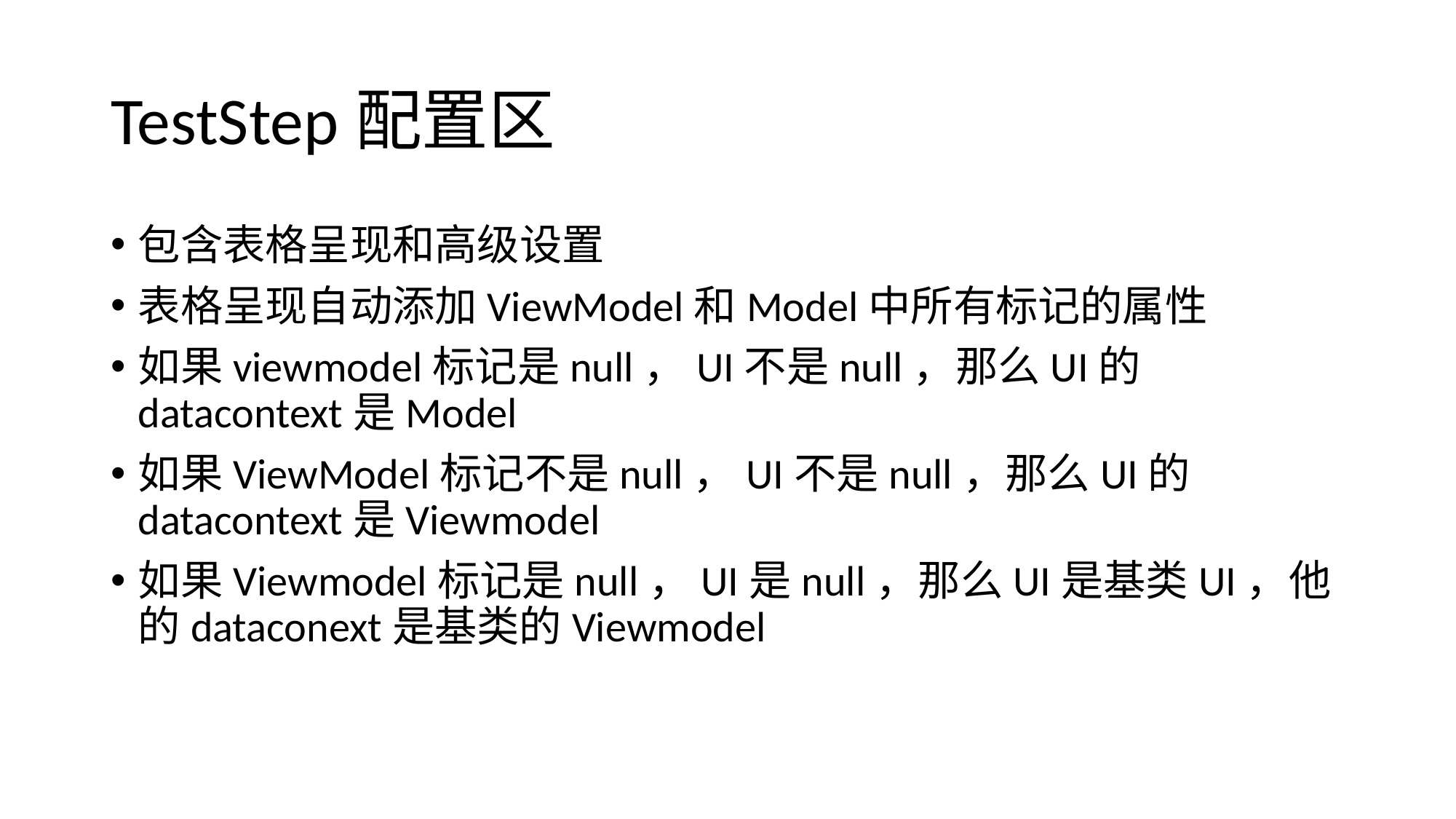

# TestStep配置区
包含表格呈现和高级设置
表格呈现自动添加ViewModel和Model中所有标记的属性
如果viewmodel标记是null，UI不是null，那么UI的datacontext是Model
如果ViewModel标记不是null，UI不是null，那么UI的datacontext是Viewmodel
如果Viewmodel标记是null，UI是null，那么UI是基类UI，他的dataconext是基类的Viewmodel